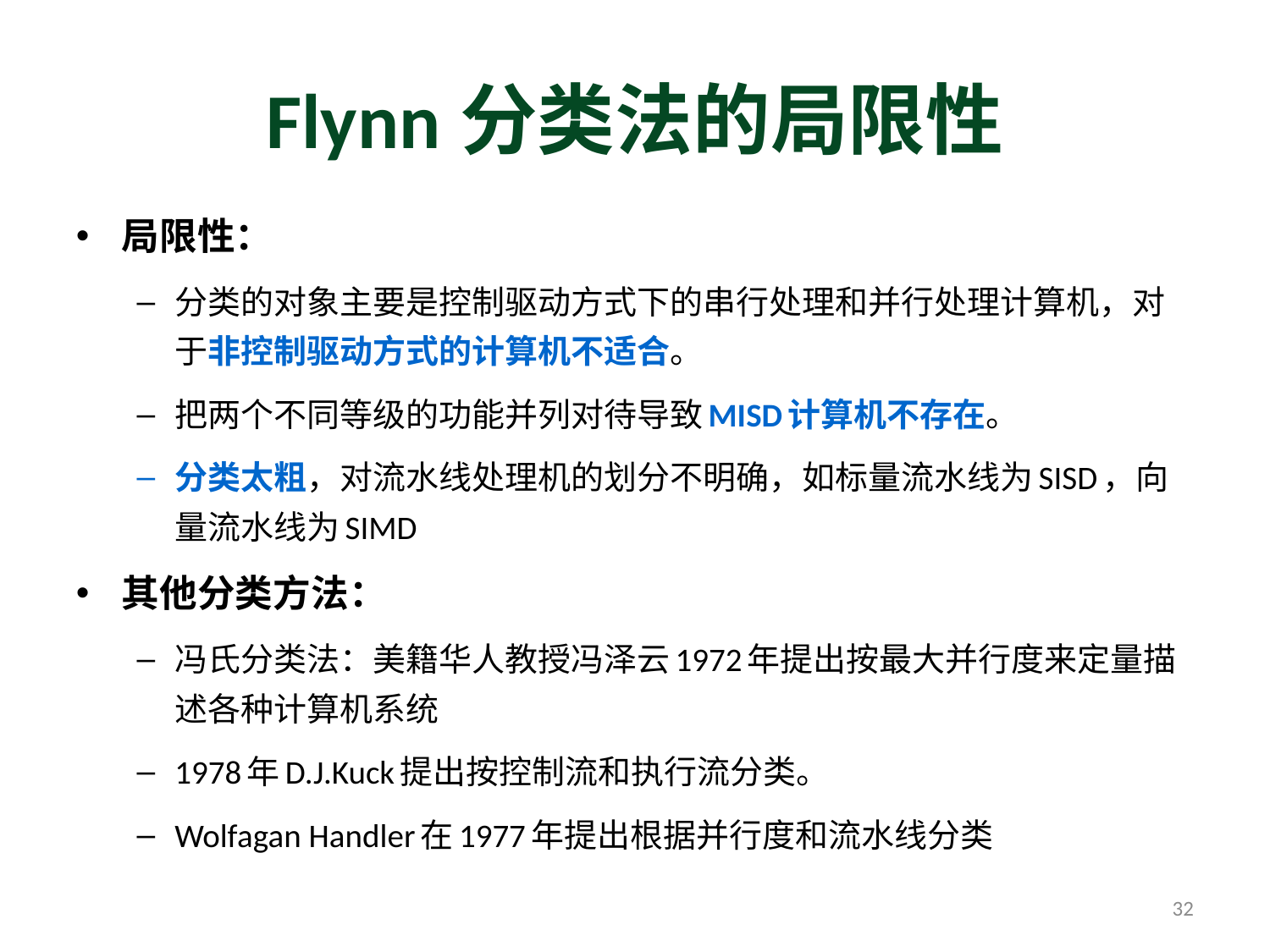

# Flynn分类法的局限性
局限性：
分类的对象主要是控制驱动方式下的串行处理和并行处理计算机，对于非控制驱动方式的计算机不适合。
把两个不同等级的功能并列对待导致MISD计算机不存在。
分类太粗，对流水线处理机的划分不明确，如标量流水线为SISD，向量流水线为SIMD
其他分类方法：
冯氏分类法：美籍华人教授冯泽云1972年提出按最大并行度来定量描述各种计算机系统
1978年D.J.Kuck提出按控制流和执行流分类。
Wolfagan Handler在1977年提出根据并行度和流水线分类
32